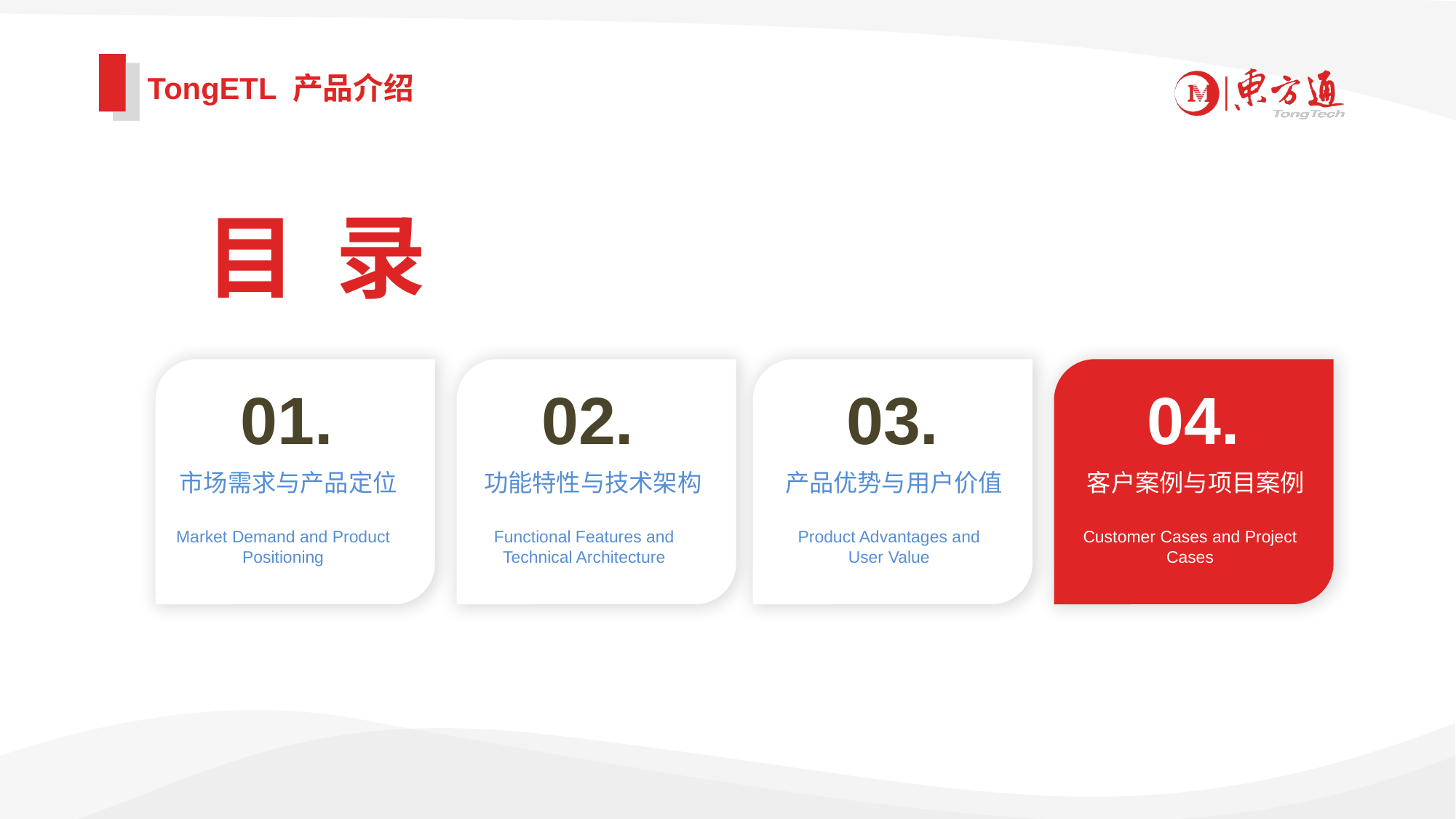

TongETL 产品介绍
目 录

01.
02.
03.
04.
市场需求与产品定位
功能特性与技术架构
产品优势与用户价值
客户案例与项目案例
Market Demand and Product Positioning
Functional Features and Technical Architecture
Product Advantages and User Value
Customer Cases and Project Cases